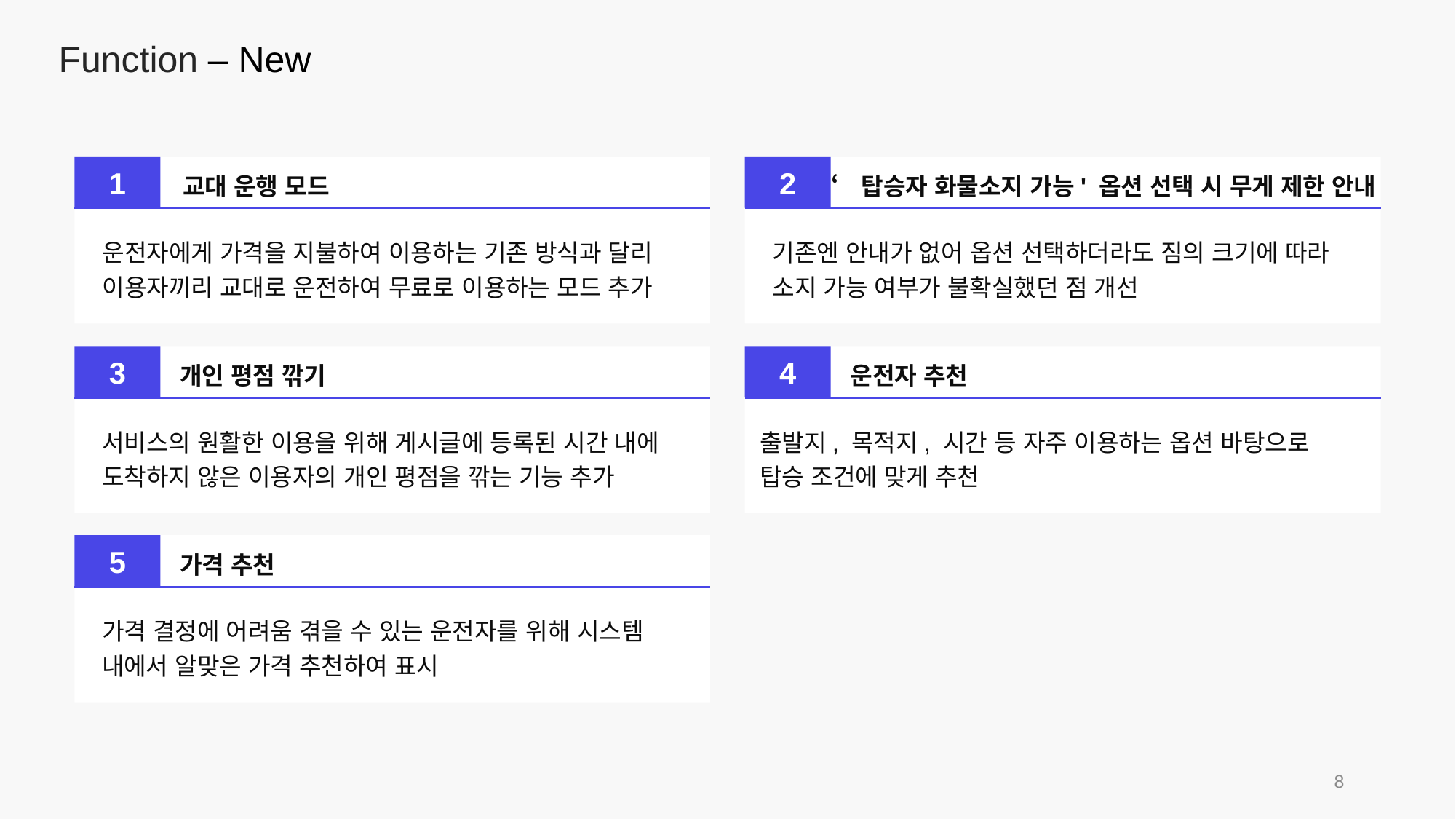

Function – New

1
교대 운행 모드
운전자에게 가격을 지불하여 이용하는 기존 방식과 달리
이용자끼리 교대로 운전하여 무료로 이용하는 모드 추가

2
‘탑승자 화물소지 가능' 옵션 선택 시 무게 제한 안내
기존엔 안내가 없어 옵션 선택하더라도 짐의 크기에 따라
소지 가능 여부가 불확실했던 점 개선

3
개인 평점 깎기
서비스의 원활한 이용을 위해 게시글에 등록된 시간 내에
도착하지 않은 이용자의 개인 평점을 깎는 기능 추가

4
운전자 추천
출발지, 목적지, 시간 등 자주 이용하는 옵션 바탕으로
탑승 조건에 맞게 추천

5
가격 추천
가격 결정에 어려움 겪을 수 있는 운전자를 위해 시스템
내에서 알맞은 가격 추천하여 표시

8